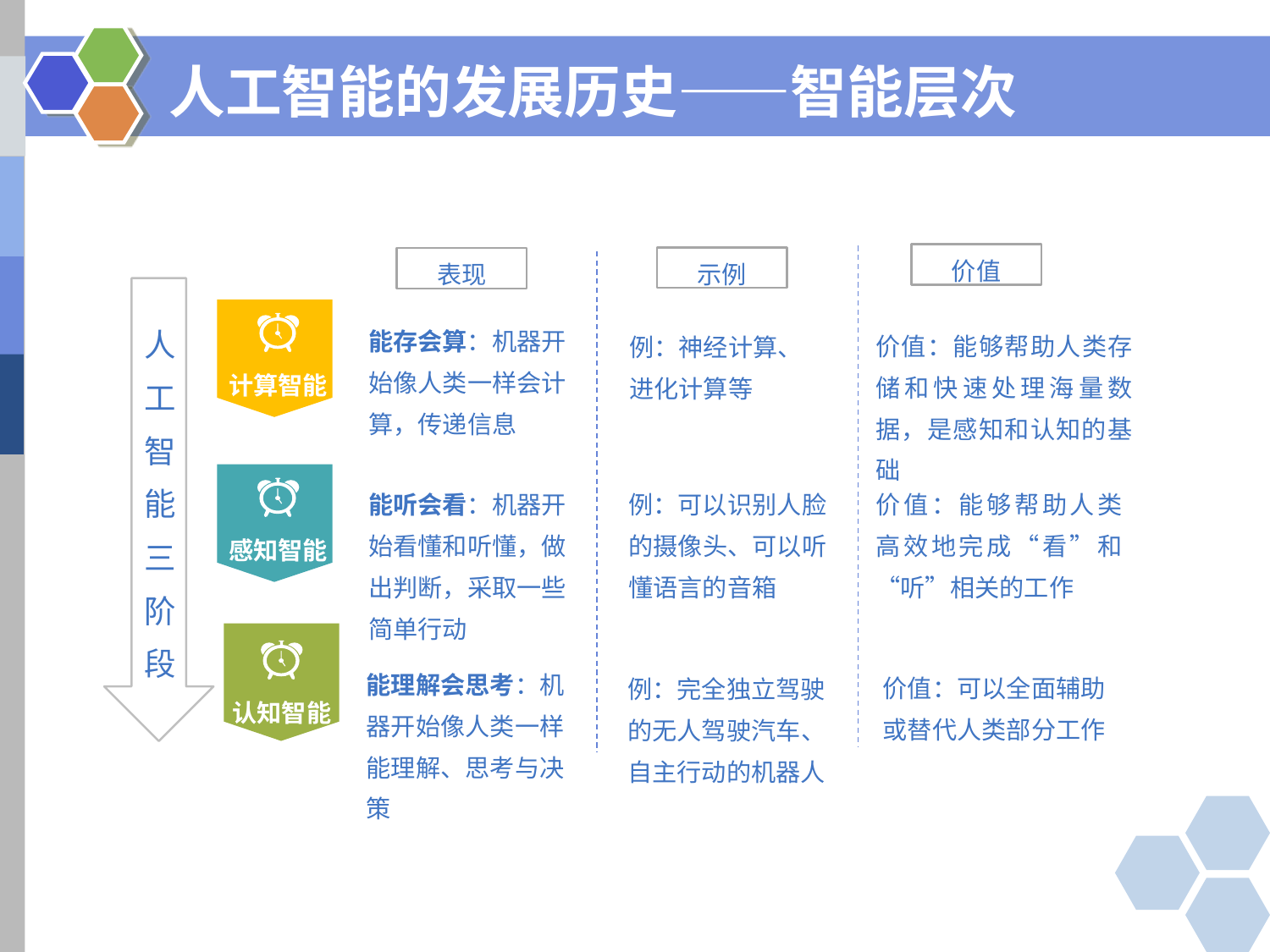

# 人工智能的发展历史——智能层次
价值
示例
表现
人工智能三阶段

计算智能
能存会算：机器开始像人类一样会计算，传递信息
价值：能够帮助人类存储和快速处理海量数据，是感知和认知的基础
例：神经计算、进化计算等

感知智能
例：可以识别人脸的摄像头、可以听懂语言的音箱
价值：能够帮助人类高效地完成“看”和“听”相关的工作
能听会看：机器开始看懂和听懂，做出判断，采取一些简单行动

认知智能
能理解会思考：机器开始像人类一样能理解、思考与决策
价值：可以全面辅助或替代人类部分工作
例：完全独立驾驶的无人驾驶汽车、自主行动的机器人